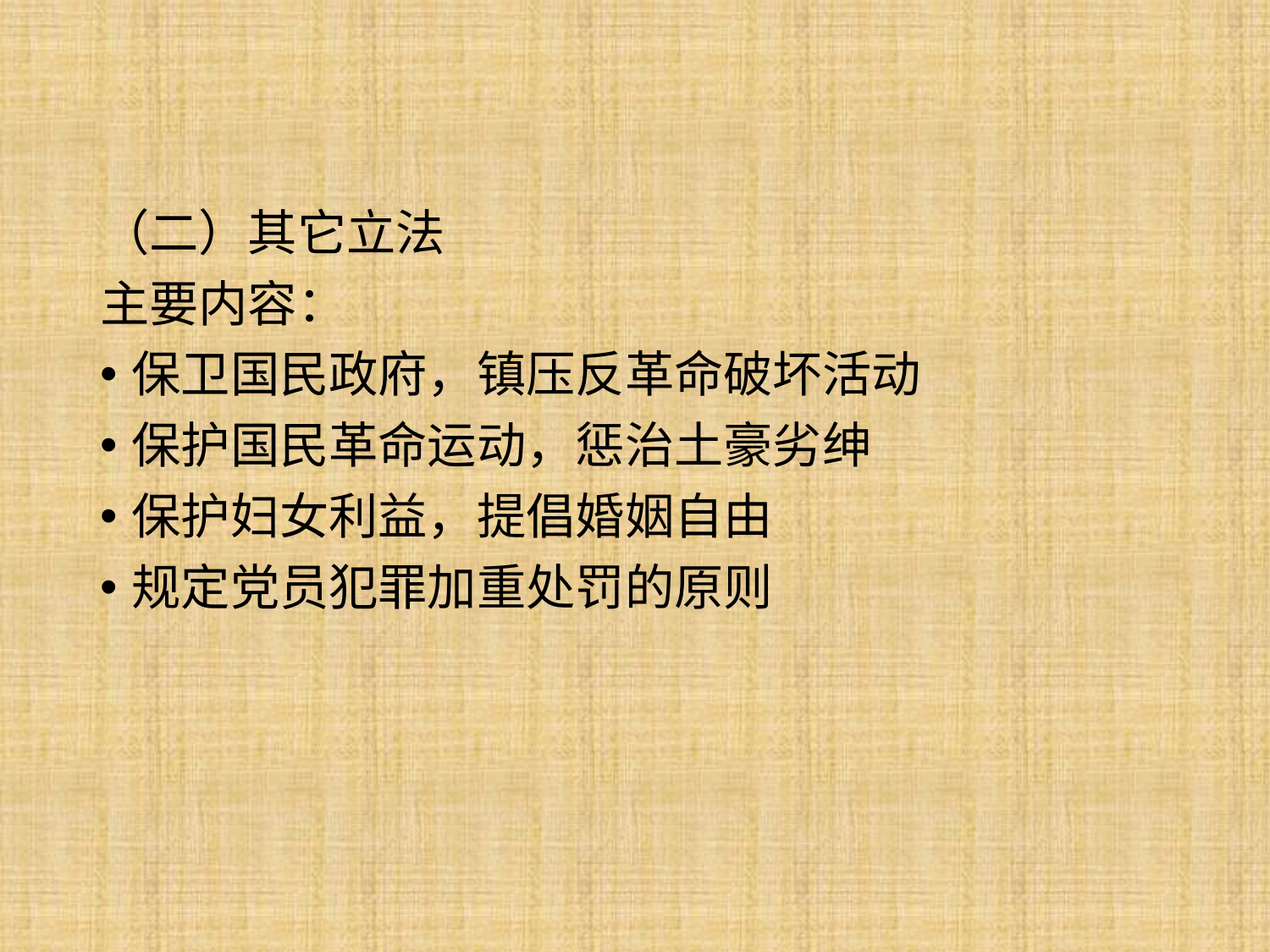

（二）其它立法
主要内容：
保卫国民政府，镇压反革命破坏活动
保护国民革命运动，惩治土豪劣绅
保护妇女利益，提倡婚姻自由
规定党员犯罪加重处罚的原则